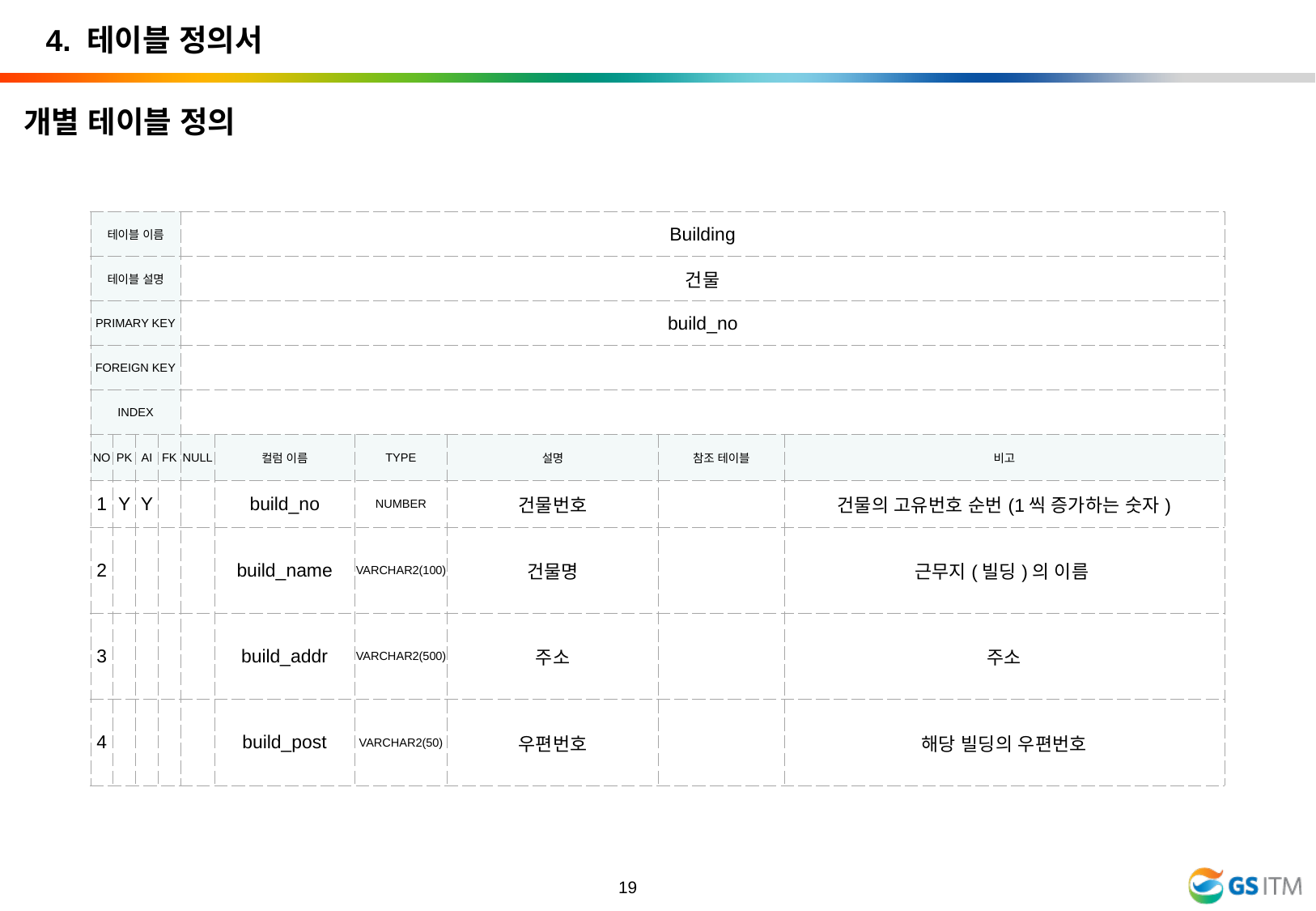

4. 테이블 정의서
개별 테이블 정의
| 테이블 이름 |  |  |  | Building |  |  |  |  |  |
| --- | --- | --- | --- | --- | --- | --- | --- | --- | --- |
| 테이블 설명 |  |  |  | 건물 |  |  |  |  |  |
| PRIMARY KEY |  |  |  | build\_no |  |  |  |  |  |
| FOREIGN KEY |  |  |  |  |  |  |  |  |  |
| INDEX |  |  |  |  |  |  |  |  |  |
| NO | PK | AI | FK | NULL | 컬럼 이름 | TYPE | 설명 | 참조 테이블 | 비고 |
| 1 | Y | Y |  |  | build\_no | NUMBER | 건물번호 |  | 건물의 고유번호 순번(1씩 증가하는 숫자) |
| 2 |  |  |  |  | build\_name | VARCHAR2(100) | 건물명 |  | 근무지(빌딩)의 이름 |
| 3 |  |  |  |  | build\_addr | VARCHAR2(500) | 주소 |  | 주소 |
| 4 |  |  |  |  | build\_post | VARCHAR2(50) | 우편번호 |  | 해당 빌딩의 우편번호 |